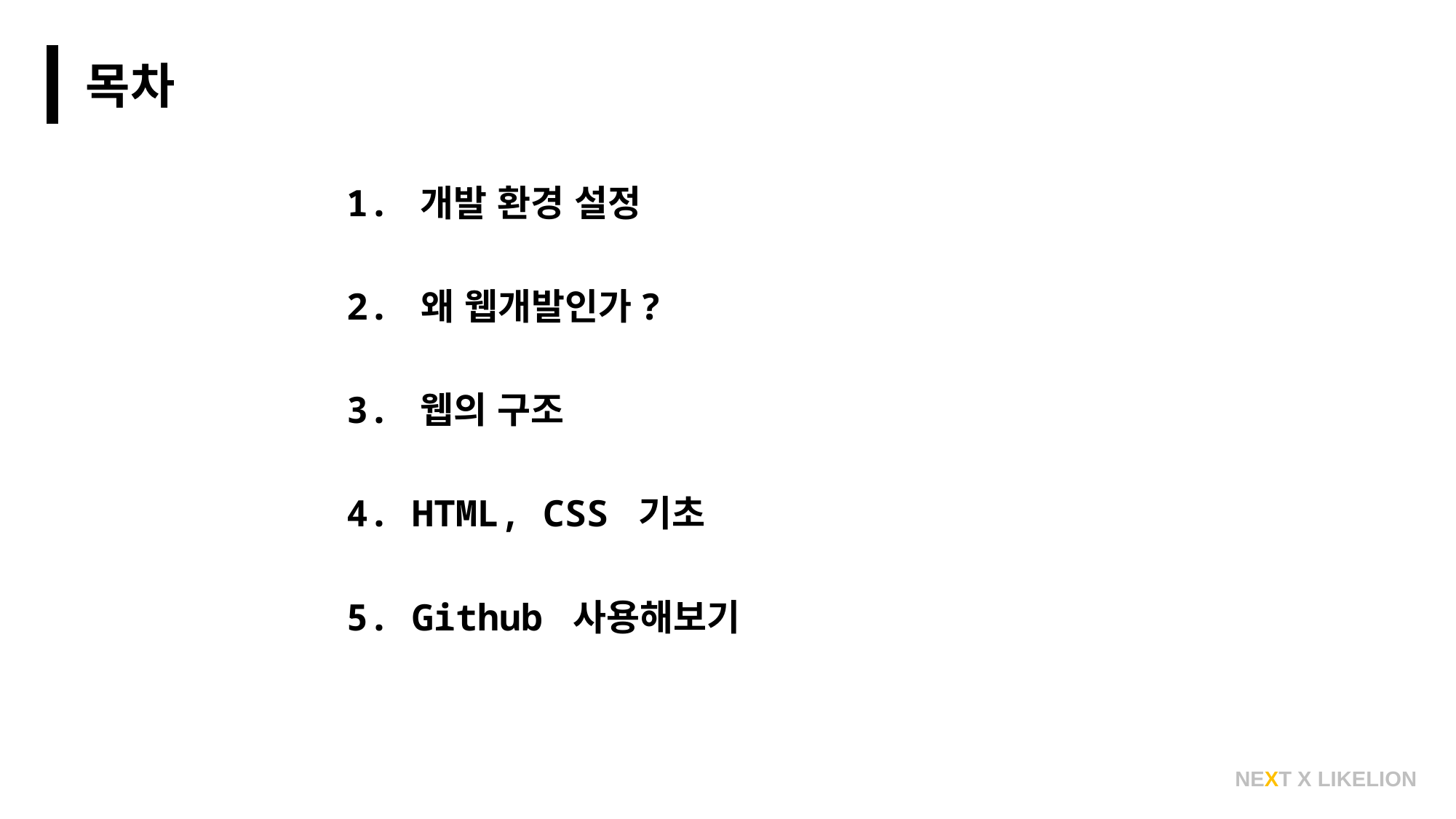

목차
1. 개발 환경 설정
2. 왜 웹개발인가?
3. 웹의 구조
4. HTML, CSS 기초
5. Github 사용해보기
NEXT X LIKELION